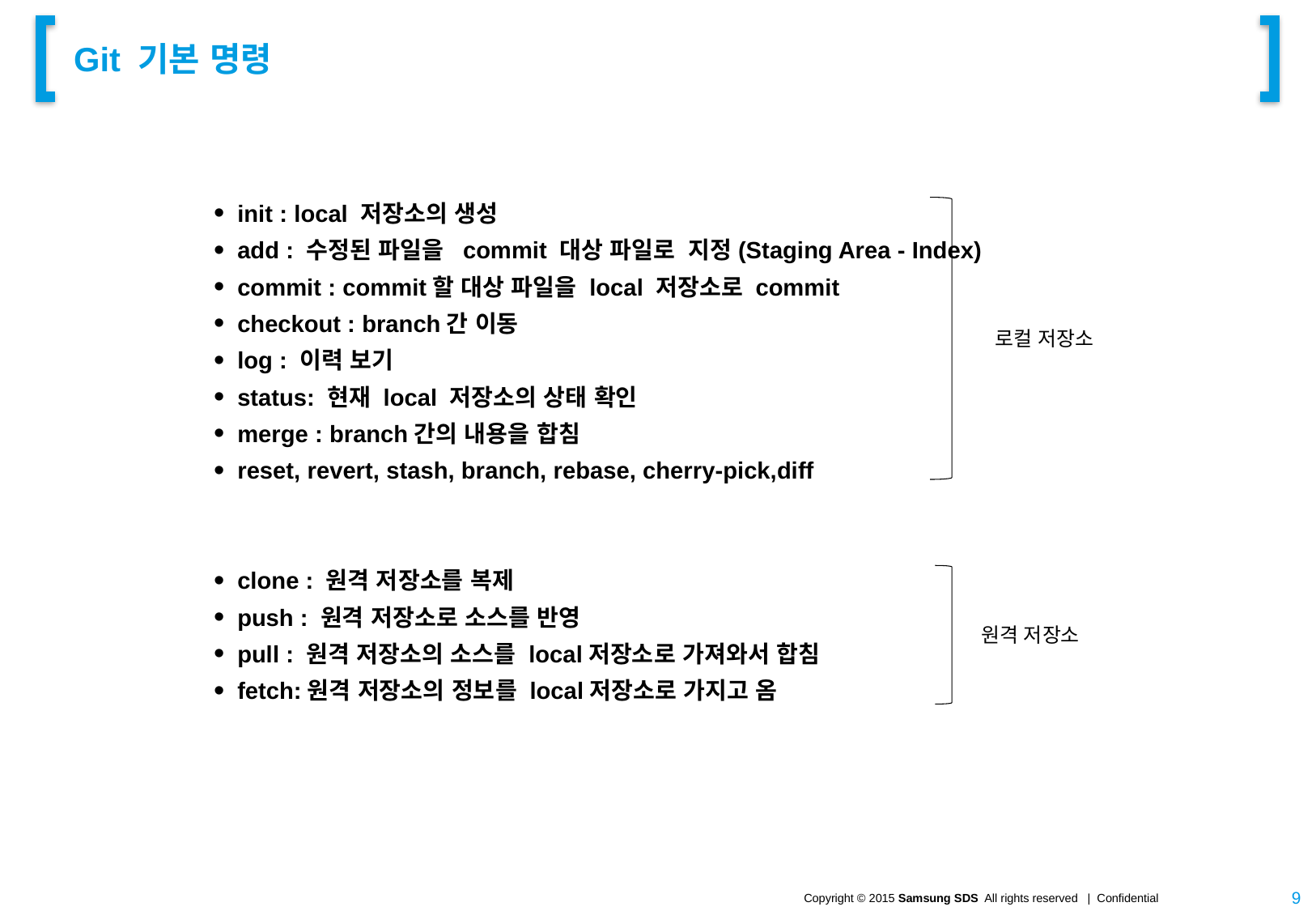

# Git 기본 명령
init : local 저장소의 생성
add : 수정된 파일을  commit 대상 파일로  지정(Staging Area - Index)
commit : commit할 대상 파일을 local 저장소로 commit
checkout : branch간 이동
log : 이력 보기
status: 현재 local 저장소의 상태 확인
merge : branch간의 내용을 합침
reset, revert, stash, branch, rebase, cherry-pick,diff

clone : 원격 저장소를 복제
push : 원격 저장소로 소스를 반영
pull : 원격 저장소의 소스를 local저장소로 가져와서 합침
fetch:원격 저장소의 정보를 local저장소로 가지고 옴

로컬 저장소

원격 저장소